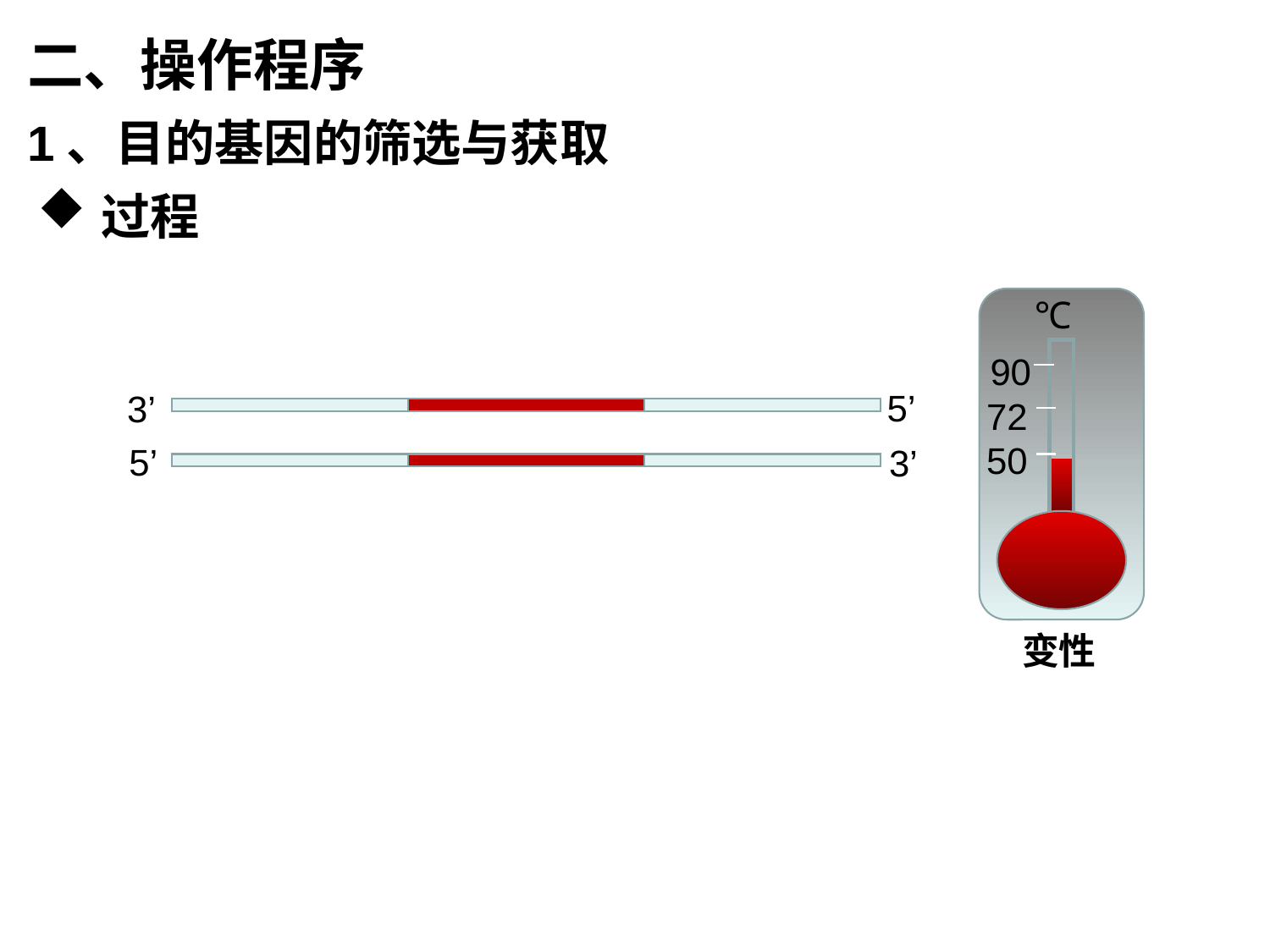

二、操作程序
1、目的基因的筛选与获取
过程

℃

90
5’
3’

72
5’
3’

50

变性